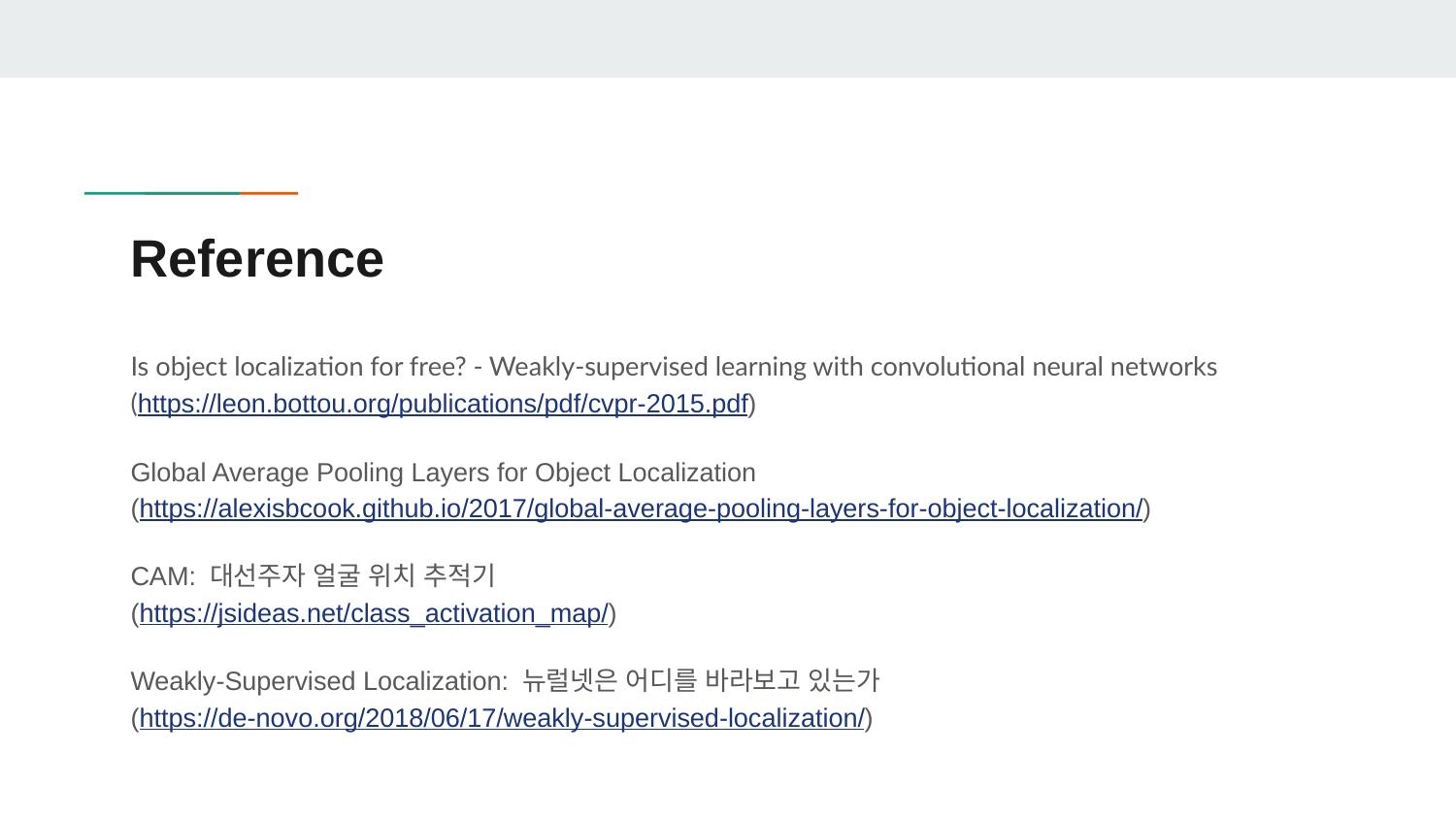

# Reference
Is object localization for free? - Weakly-supervised learning with convolutional neural networks
(https://leon.bottou.org/publications/pdf/cvpr-2015.pdf)
Global Average Pooling Layers for Object Localization
(https://alexisbcook.github.io/2017/global-average-pooling-layers-for-object-localization/)
CAM: 대선주자 얼굴 위치 추적기
(https://jsideas.net/class_activation_map/)
Weakly-Supervised Localization: 뉴럴넷은 어디를 바라보고 있는가
(https://de-novo.org/2018/06/17/weakly-supervised-localization/)